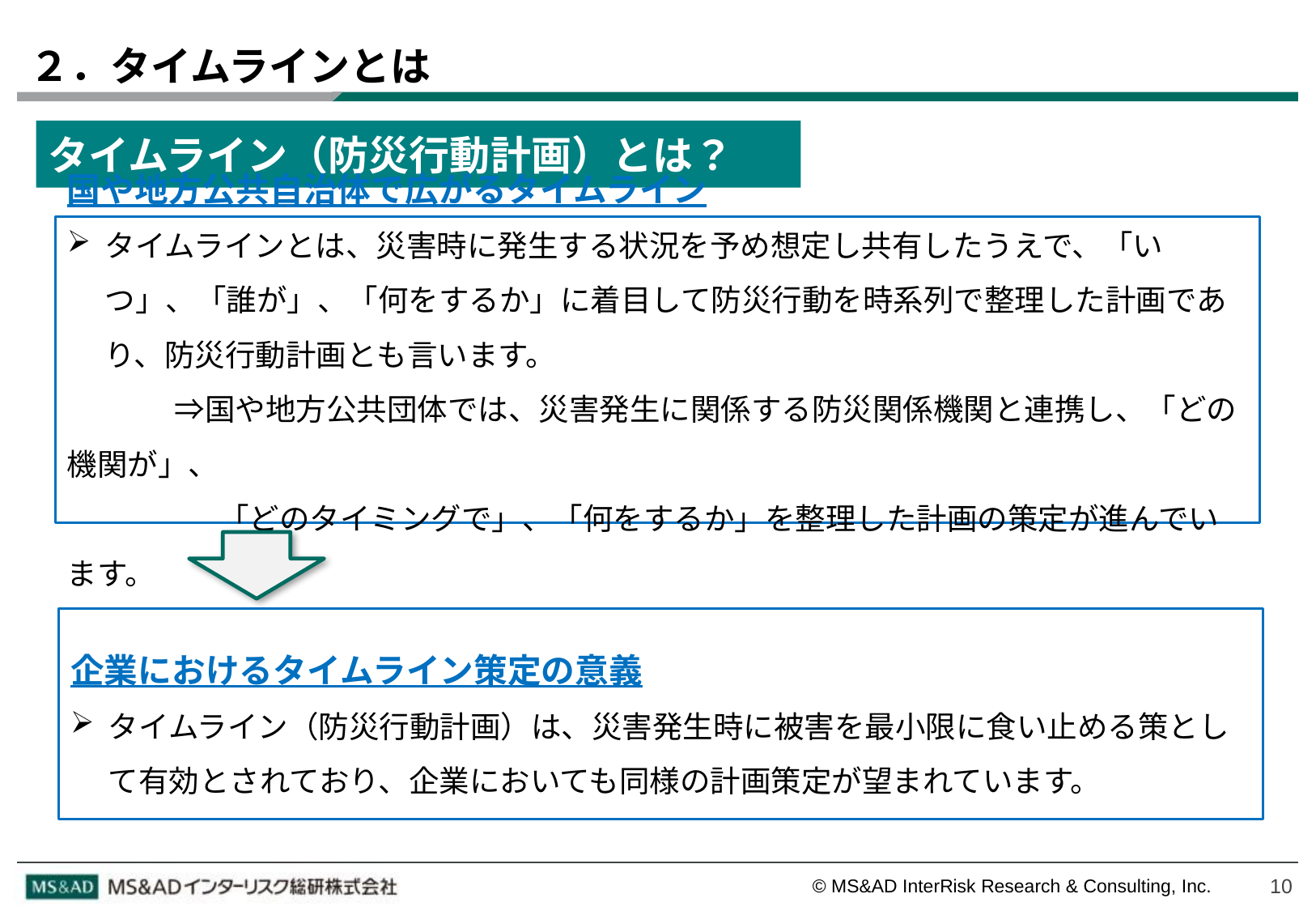

# ２．タイムラインとは
タイムライン（防災行動計画）とは？
国や地方公共自治体で広がるタイムライン
タイムラインとは、災害時に発生する状況を予め想定し共有したうえで、「いつ」、「誰が」、「何をするか」に着目して防災行動を時系列で整理した計画であり、防災行動計画とも言います。
　　　　⇒国や地方公共団体では、災害発生に関係する防災関係機関と連携し、「どの機関が」、
　　　　　「どのタイミングで」、「何をするか」を整理した計画の策定が進んでいます。

企業におけるタイムライン策定の意義
タイムライン（防災行動計画）は、災害発生時に被害を最小限に食い止める策として有効とされており、企業においても同様の計画策定が望まれています。
10